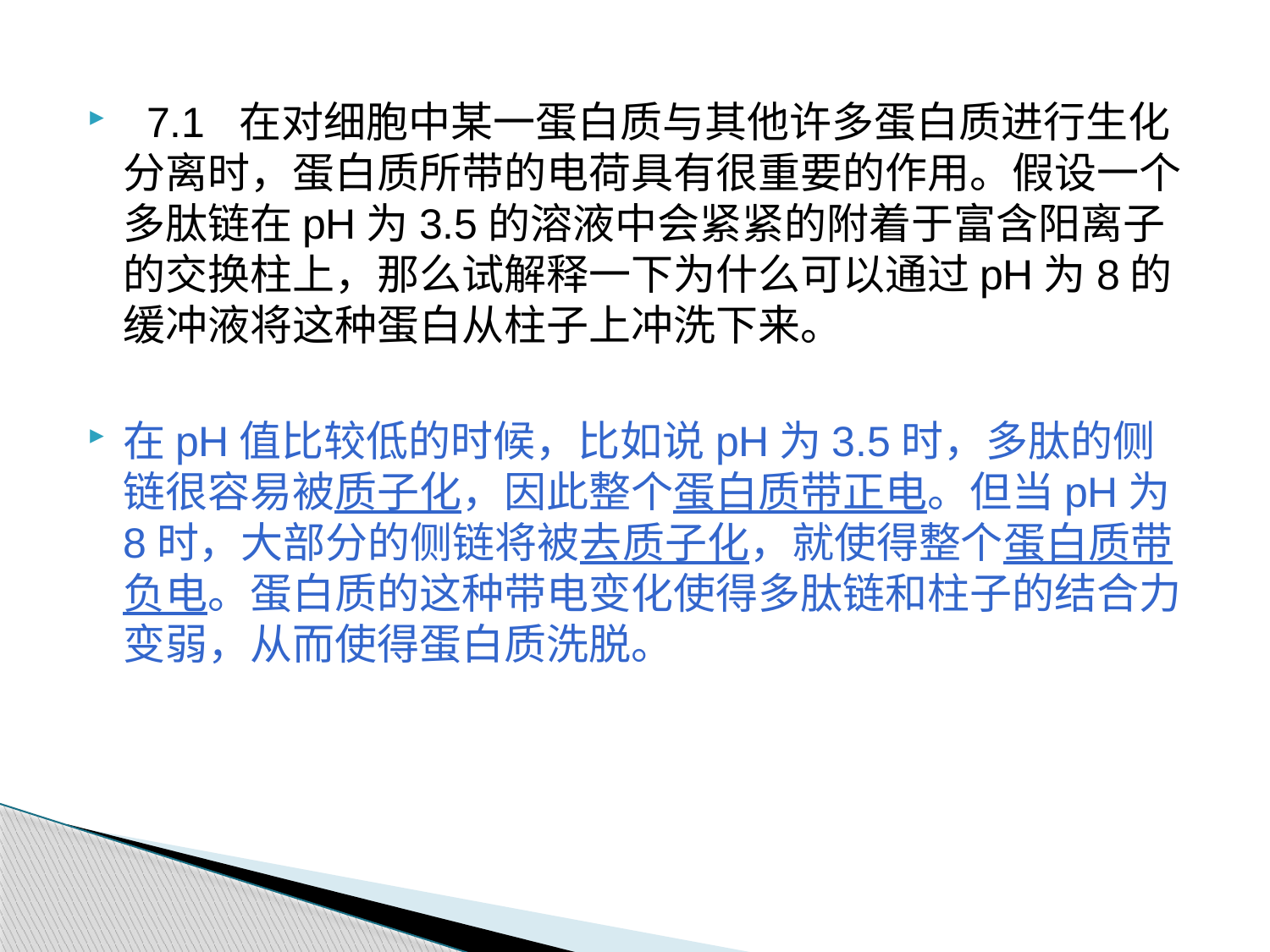

7.1  在对细胞中某一蛋白质与其他许多蛋白质进行生化分离时，蛋白质所带的电荷具有很重要的作用。假设一个多肽链在pH为3.5的溶液中会紧紧的附着于富含阳离子的交换柱上，那么试解释一下为什么可以通过pH为8的缓冲液将这种蛋白从柱子上冲洗下来。

在pH值比较低的时候，比如说pH为3.5时，多肽的侧链很容易被质子化，因此整个蛋白质带正电。但当pH为8时，大部分的侧链将被去质子化，就使得整个蛋白质带负电。蛋白质的这种带电变化使得多肽链和柱子的结合力变弱，从而使得蛋白质洗脱。